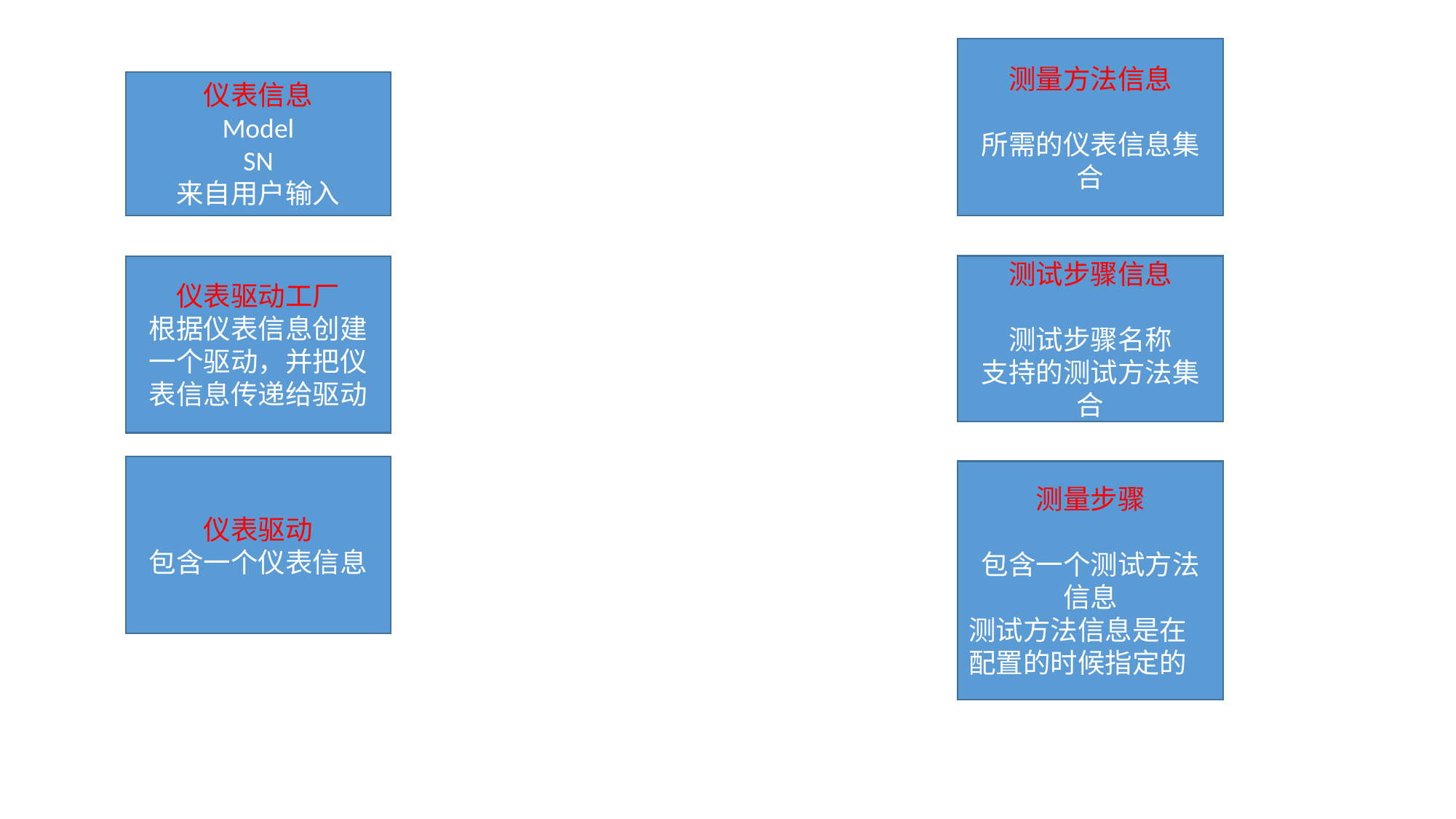

测量方法信息

所需的仪表信息集合
仪表信息
Model
SN
来自用户输入
仪表驱动工厂
根据仪表信息创建一个驱动，并把仪表信息传递给驱动
测试步骤信息

测试步骤名称
支持的测试方法集合
仪表驱动
包含一个仪表信息
测量步骤

包含一个测试方法信息
测试方法信息是在配置的时候指定的